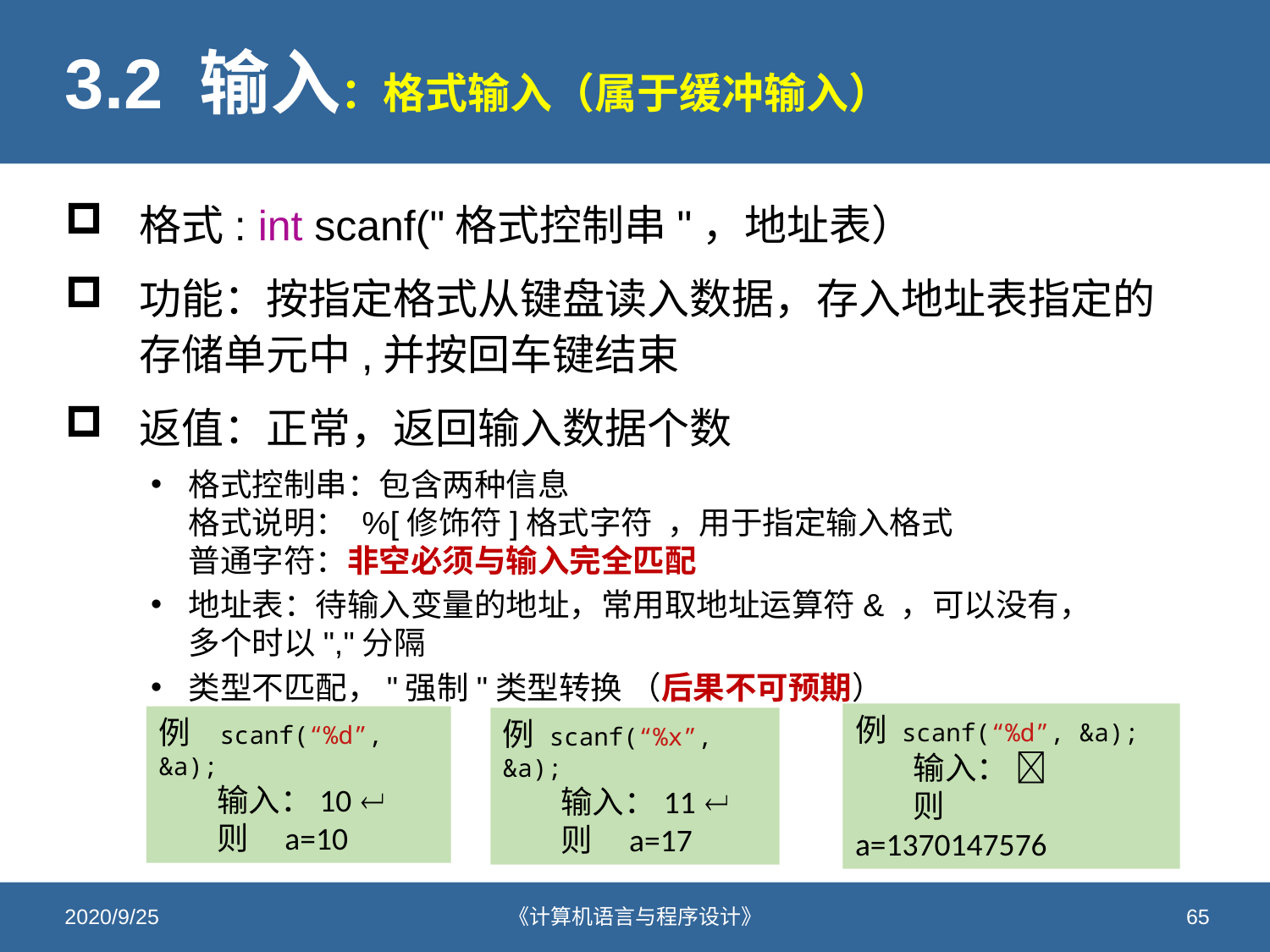

# 3.2 输入：格式输入（属于缓冲输入）
格式: int scanf("格式控制串"，地址表）
功能：按指定格式从键盘读入数据，存入地址表指定的
存储单元中,并按回车键结束
返值：正常，返回输入数据个数

格式控制串：包含两种信息
格式说明： %[修饰符]格式字符  ，用于指定输入格式
普通字符：非空必须与输入完全匹配
地址表：待输入变量的地址，常用取地址运算符& ，可以没有，多个时以","分隔
类型不匹配，"强制"类型转换 （后果不可预期）
例   scanf(“%d”, &a);
       输入：10 ↵
       则    a=10
例 scanf(“%d”, &a);
       输入：̺̺ ↵
       则    a=1370147576
例 scanf(“%x”, &a);
       输入：11 ↵
       则    a=17
2020/9/25
《计算机语言与程序设计》
65